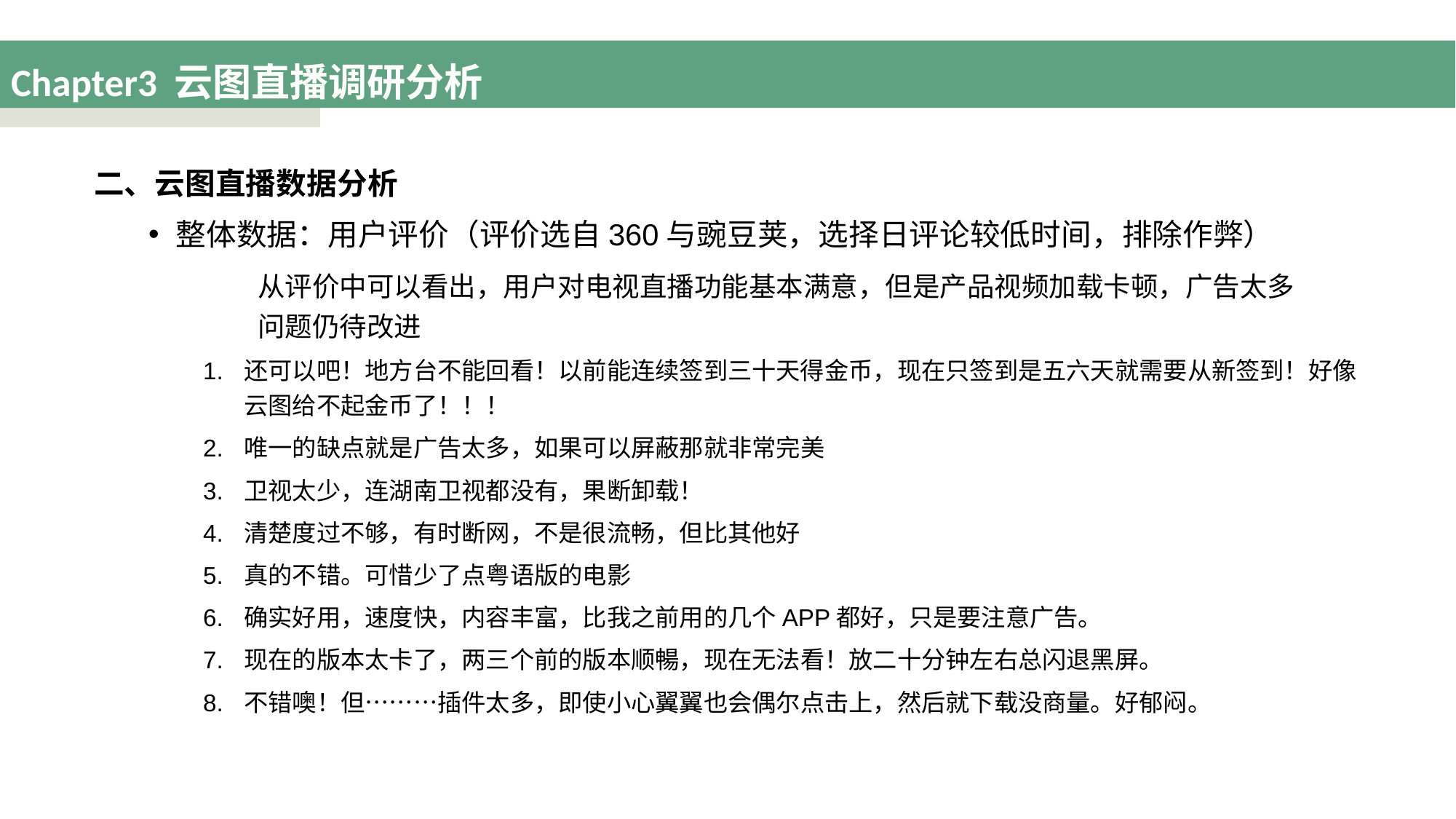

# Chapter3 云图直播调研分析
二、云图直播数据分析
整体数据：用户评价（评价选自360与豌豆荚，选择日评论较低时间，排除作弊）
	从评价中可以看出，用户对电视直播功能基本满意，但是产品视频加载卡顿，广告太多
	问题仍待改进
还可以吧！地方台不能回看！以前能连续签到三十天得金币，现在只签到是五六天就需要从新签到！好像云图给不起金币了！！！
唯一的缺点就是广告太多，如果可以屏蔽那就非常完美
卫视太少，连湖南卫视都没有，果断卸载！
清楚度过不够，有时断网，不是很流畅，但比其他好
真的不错。可惜少了点粤语版的电影
确实好用，速度快，内容丰富，比我之前用的几个APP都好，只是要注意广告。
现在的版本太卡了，两三个前的版本顺暢，现在无法看！放二十分钟左右总闪退黑屏。
不错噢！但………插件太多，即使小心翼翼也会偶尔点击上，然后就下载没商量。好郁闷。